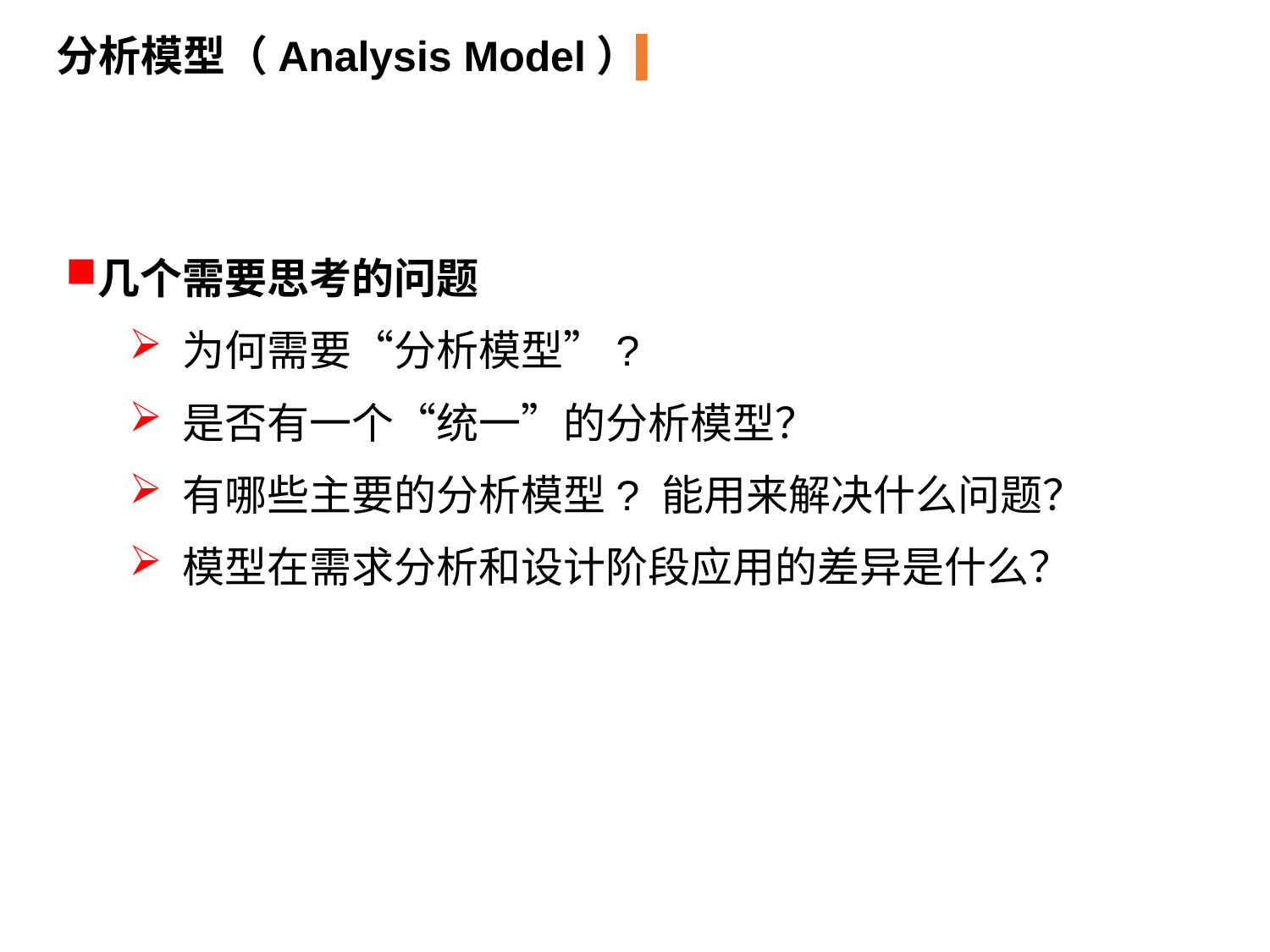

分析模型（Analysis Model）

几个需要思考的问题
 为何需要“分析模型”?
 是否有一个“统一”的分析模型？
 有哪些主要的分析模型? 能用来解决什么问题？
 模型在需求分析和设计阶段应用的差异是什么？